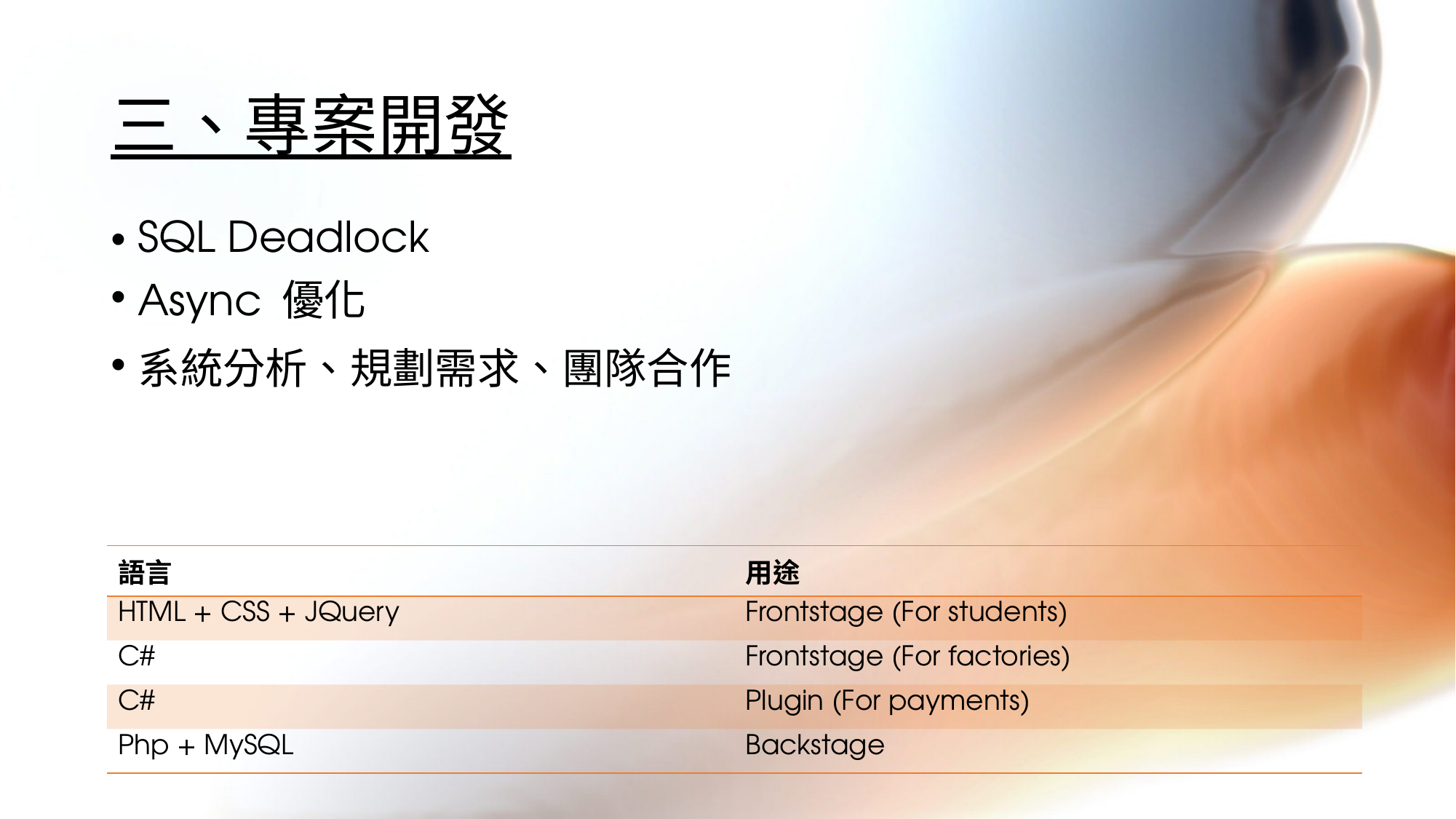

# 三、專案開發
SQL Deadlock
Async 優化
系統分析、規劃需求、團隊合作
| 語言 | 用途 |
| --- | --- |
| HTML + CSS + JQuery | Frontstage (For students) |
| C# | Frontstage (For factories) |
| C# | Plugin (For payments) |
| Php + MySQL | Backstage |